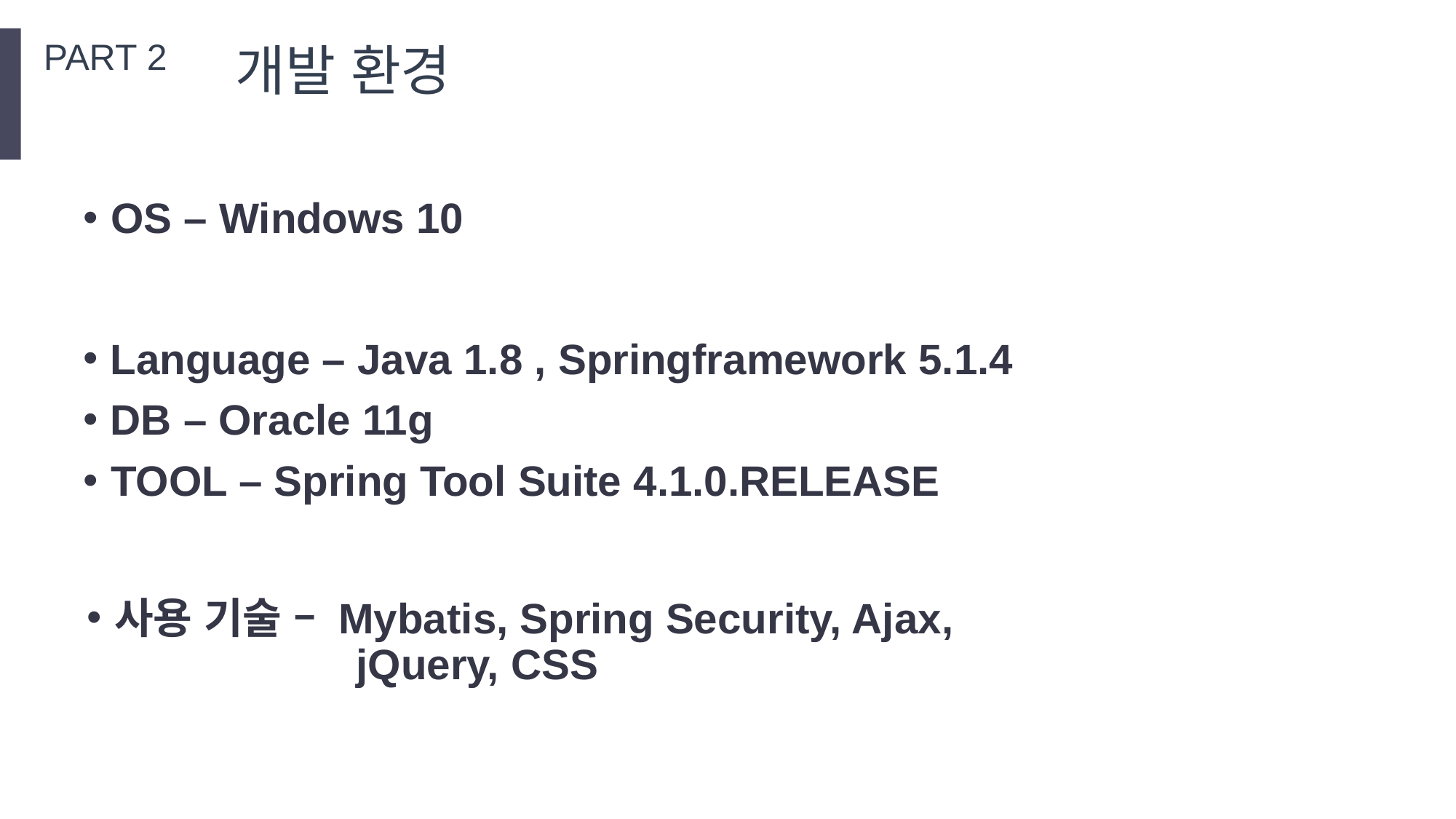

PART 2
개발 환경
OS – Windows 10
Language – Java 1.8 , Springframework 5.1.4
DB – Oracle 11g
TOOL – Spring Tool Suite 4.1.0.RELEASE
사용 기술 – Mybatis, Spring Security, Ajax, 			  jQuery, CSS